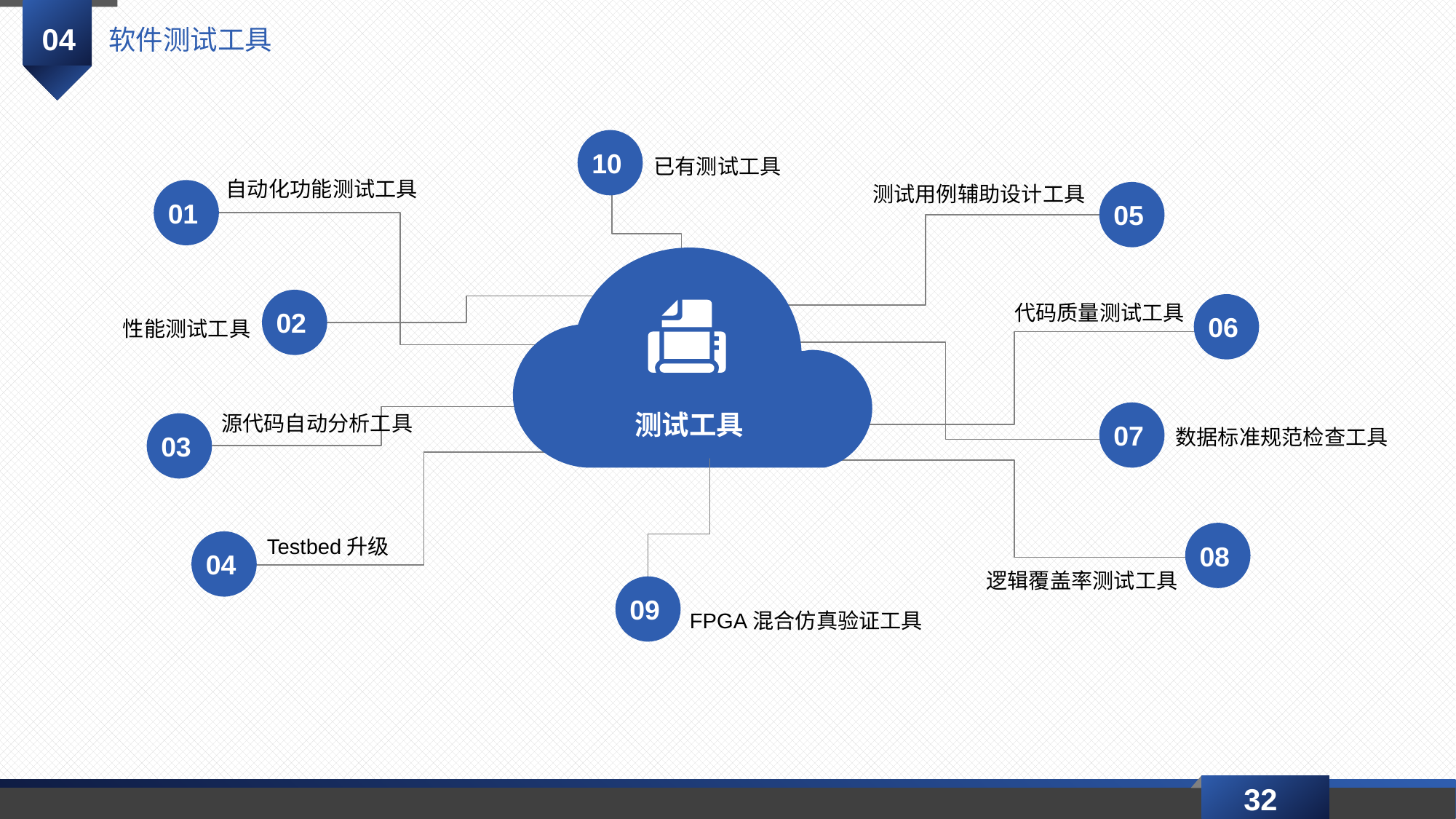

04
软件测试工具

10
已有测试工具
自动化功能测试工具
测试用例辅助设计工具

01

05

代码质量测试工具

02

性能测试工具
06
源代码自动分析工具
测试工具

数据标准规范检查工具

03
07
Testbed升级

04
08
逻辑覆盖率测试工具

09
FPGA混合仿真验证工具

32